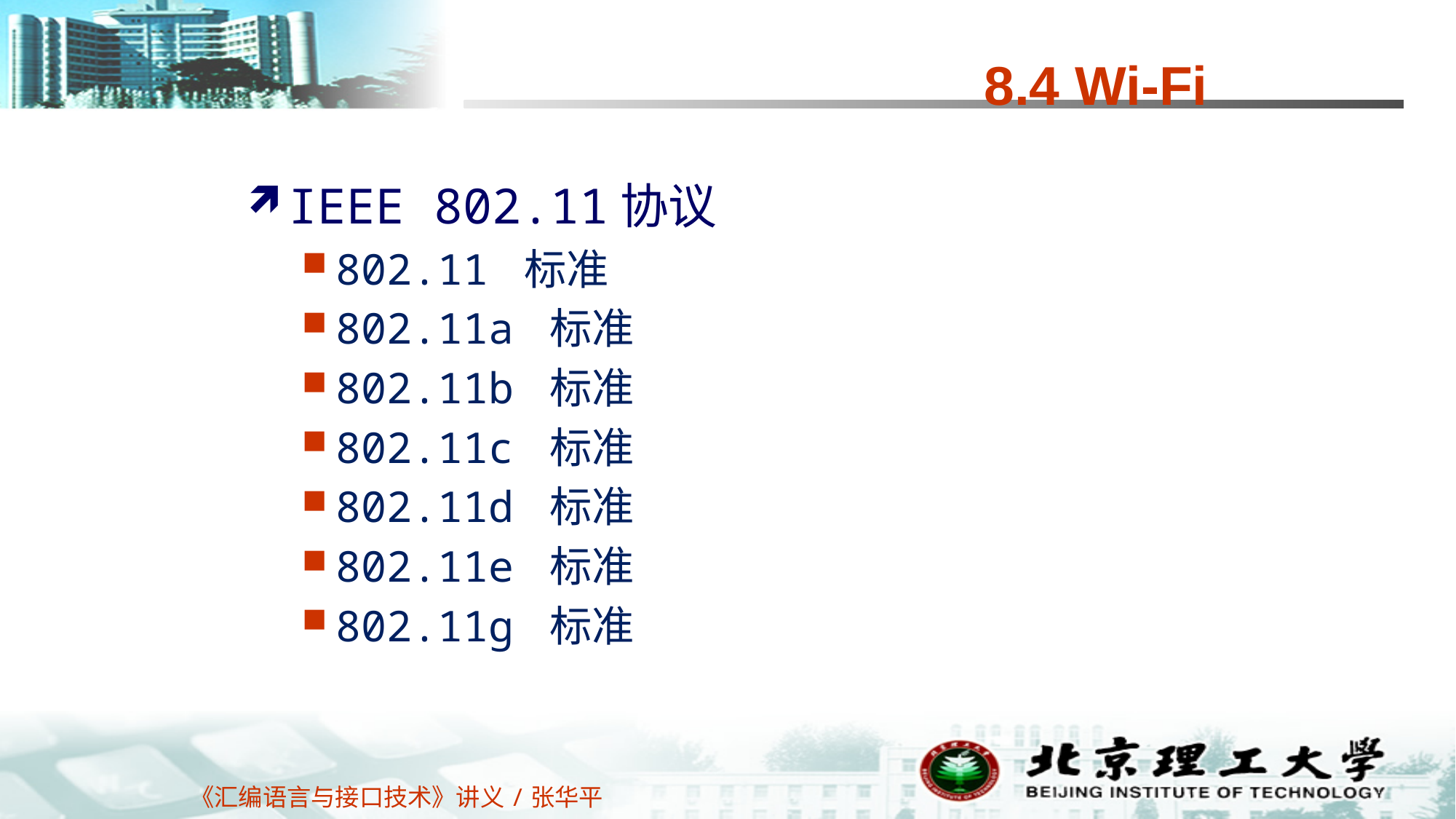

# 8.4 Wi-Fi
IEEE 802.11协议
802.11 标准
802.11a 标准
802.11b 标准
802.11c 标准
802.11d 标准
802.11e 标准
802.11g 标准